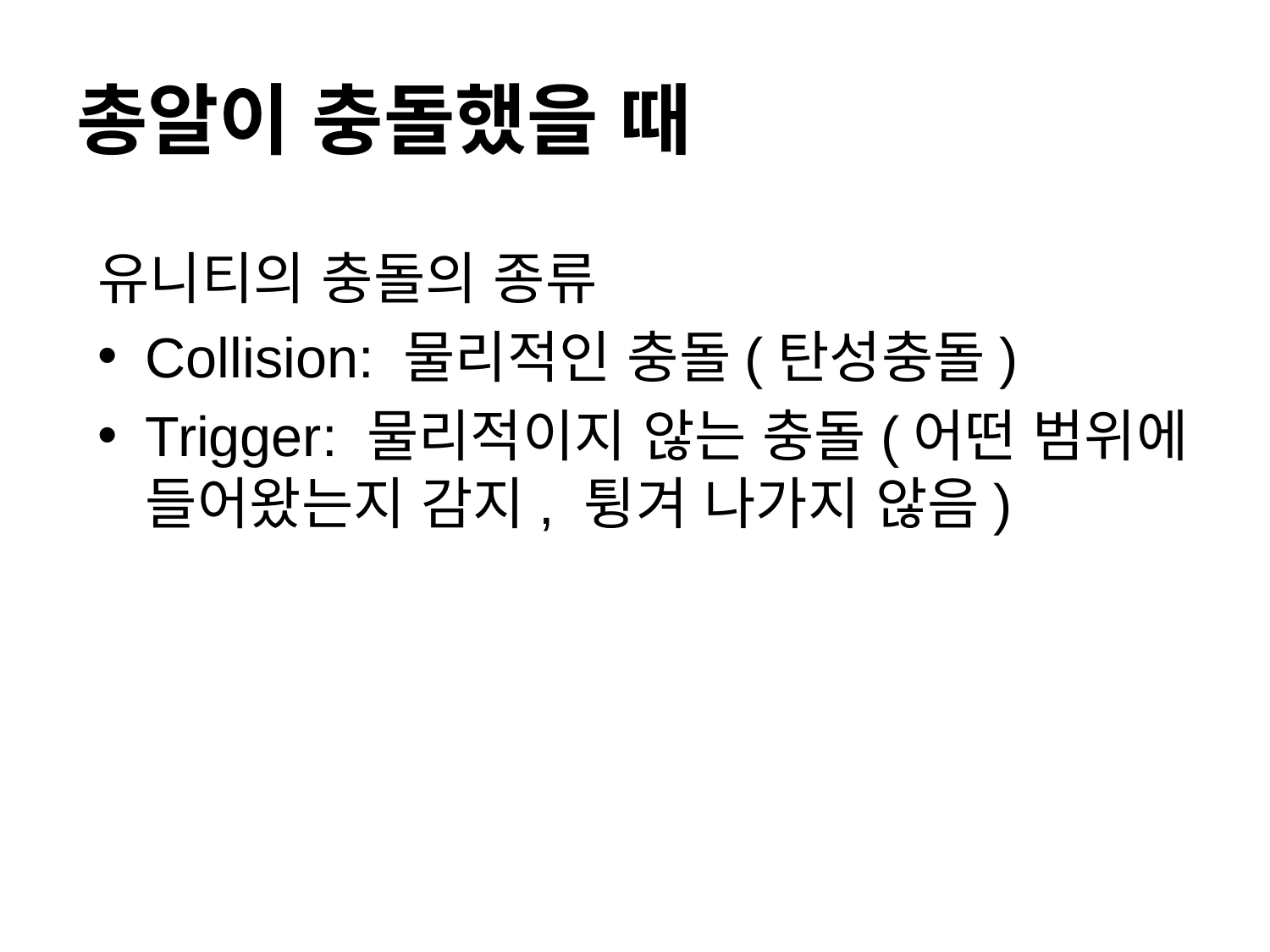

# 총알이 충돌했을 때
유니티의 충돌의 종류
Collision: 물리적인 충돌(탄성충돌)
Trigger: 물리적이지 않는 충돌(어떤 범위에 들어왔는지 감지, 튕겨 나가지 않음)